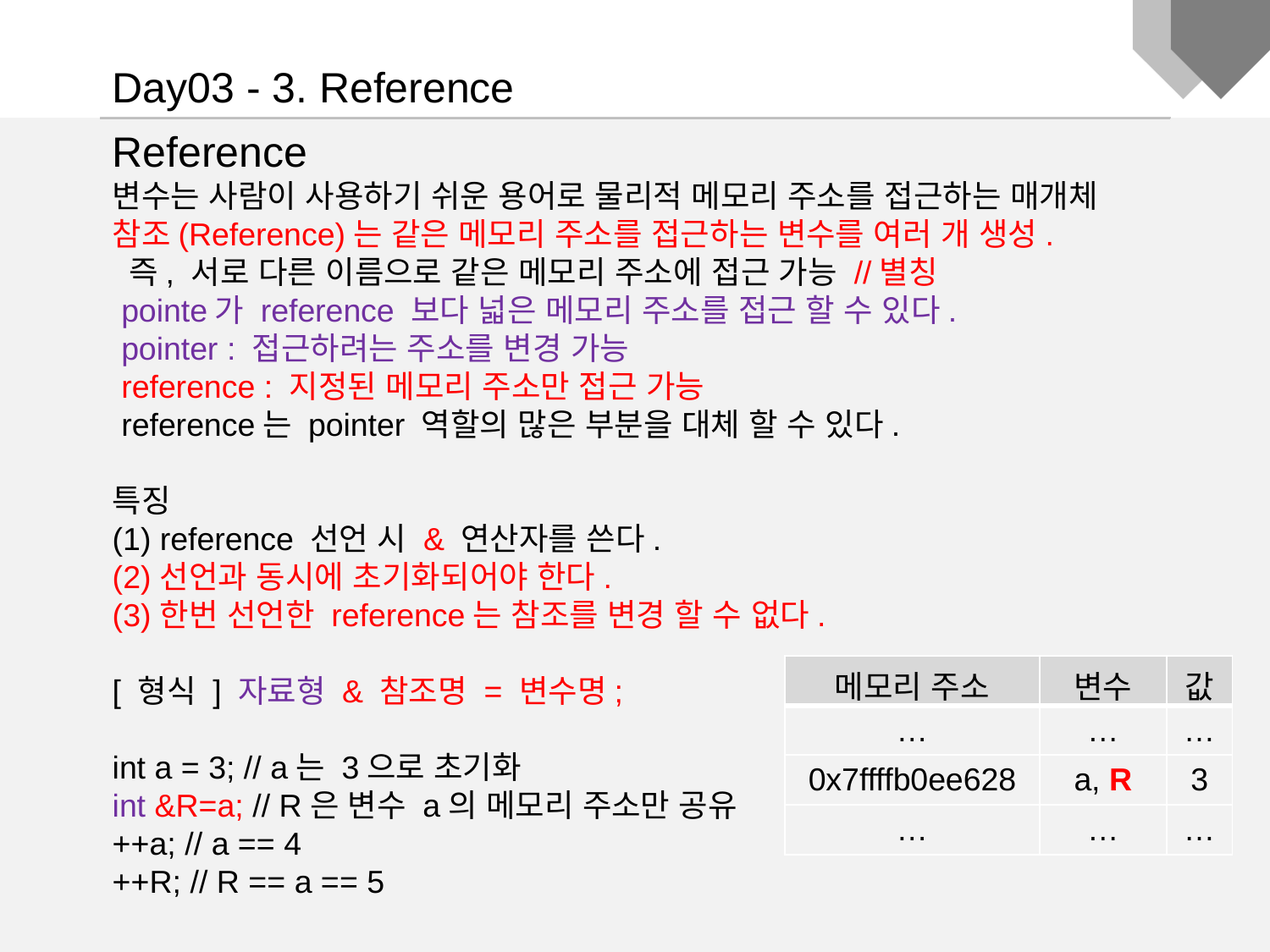

Day03 - 3. Reference
Reference
변수는 사람이 사용하기 쉬운 용어로 물리적 메모리 주소를 접근하는 매개체
참조(Reference)는 같은 메모리 주소를 접근하는 변수를 여러 개 생성.
 즉, 서로 다른 이름으로 같은 메모리 주소에 접근 가능 //별칭
 pointe가 reference 보다 넓은 메모리 주소를 접근 할 수 있다.
 pointer : 접근하려는 주소를 변경 가능
 reference : 지정된 메모리 주소만 접근 가능
 reference는 pointer 역할의 많은 부분을 대체 할 수 있다.

특징
reference 선언 시 & 연산자를 쓴다.
선언과 동시에 초기화되어야 한다.
한번 선언한 reference는 참조를 변경 할 수 없다.

[ 형식 ] 자료형 & 참조명 = 변수명;

int a = 3; // a는 3으로 초기화
int &R=a; // R은 변수 a의 메모리 주소만 공유
++a; // a == 4
++R; // R == a == 5
| 메모리 주소 | 변수 | 값 |
| --- | --- | --- |
| … | … | … |
| 0x7ffffb0ee628 | a, R | 3 |
| … | … | … |